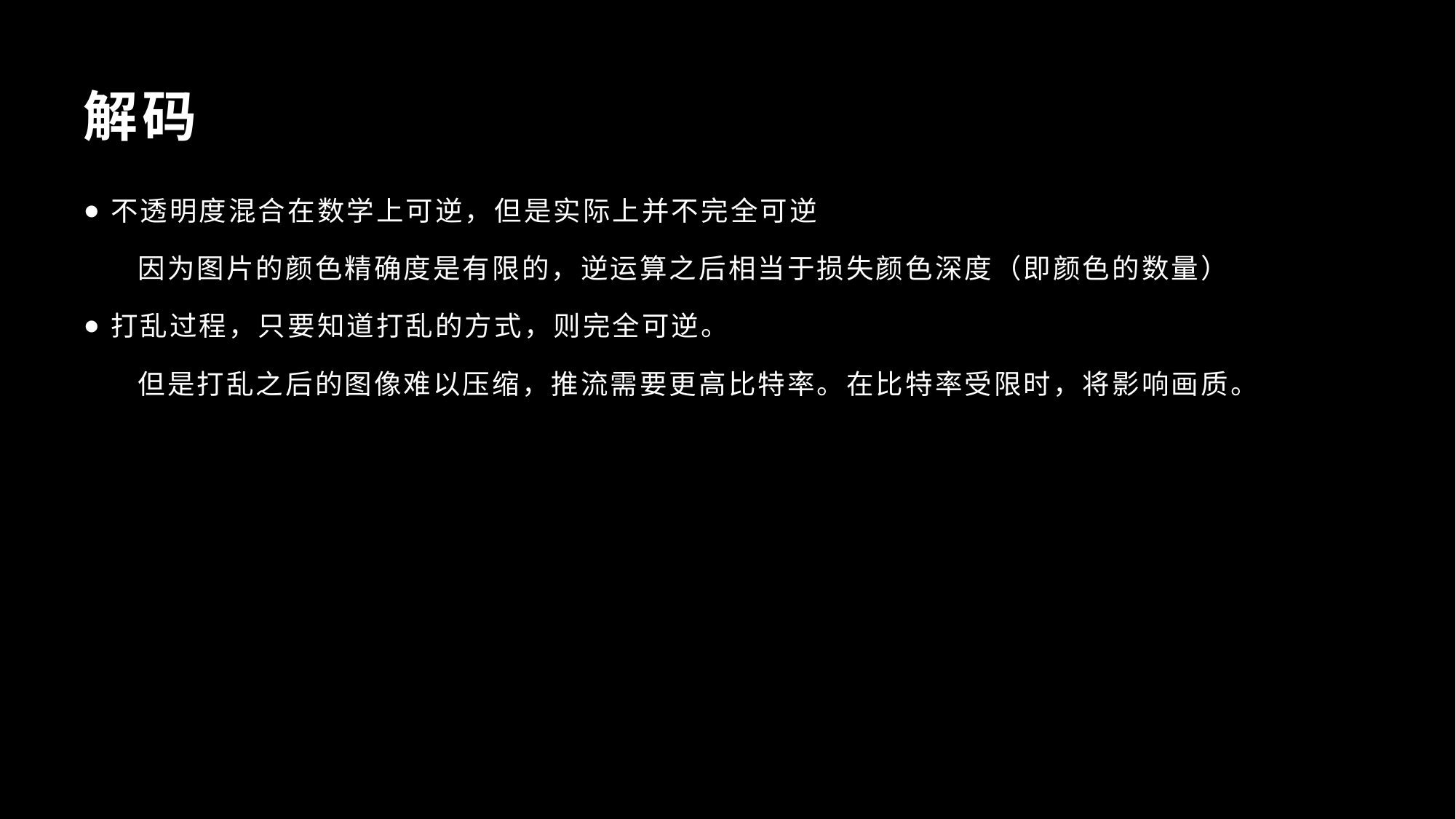

# 解码
不透明度混合在数学上可逆，但是实际上并不完全可逆
因为图片的颜色精确度是有限的，逆运算之后相当于损失颜色深度（即颜色的数量）
打乱过程，只要知道打乱的方式，则完全可逆。
但是打乱之后的图像难以压缩，推流需要更高比特率。在比特率受限时，将影响画质。